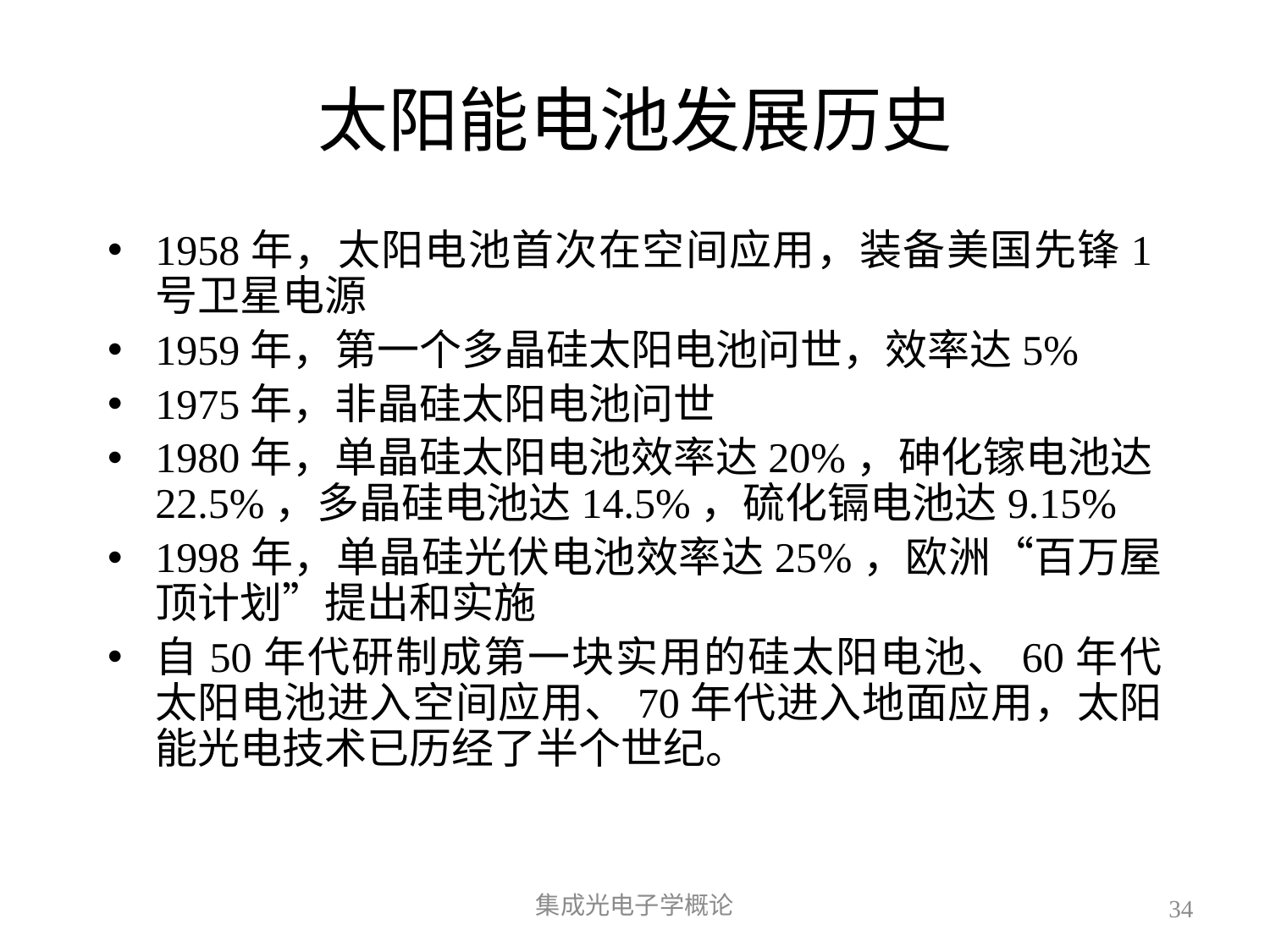

# 太阳能电池发展历史
1958年，太阳电池首次在空间应用，装备美国先锋1号卫星电源
1959年，第一个多晶硅太阳电池问世，效率达5%
1975年，非晶硅太阳电池问世
1980年，单晶硅太阳电池效率达20%，砷化镓电池达22.5%，多晶硅电池达14.5%，硫化镉电池达9.15%
1998年，单晶硅光伏电池效率达25%，欧洲“百万屋顶计划”提出和实施
自50年代研制成第一块实用的硅太阳电池、60年代太阳电池进入空间应用、70年代进入地面应用，太阳能光电技术已历经了半个世纪。
集成光电子学概论
34